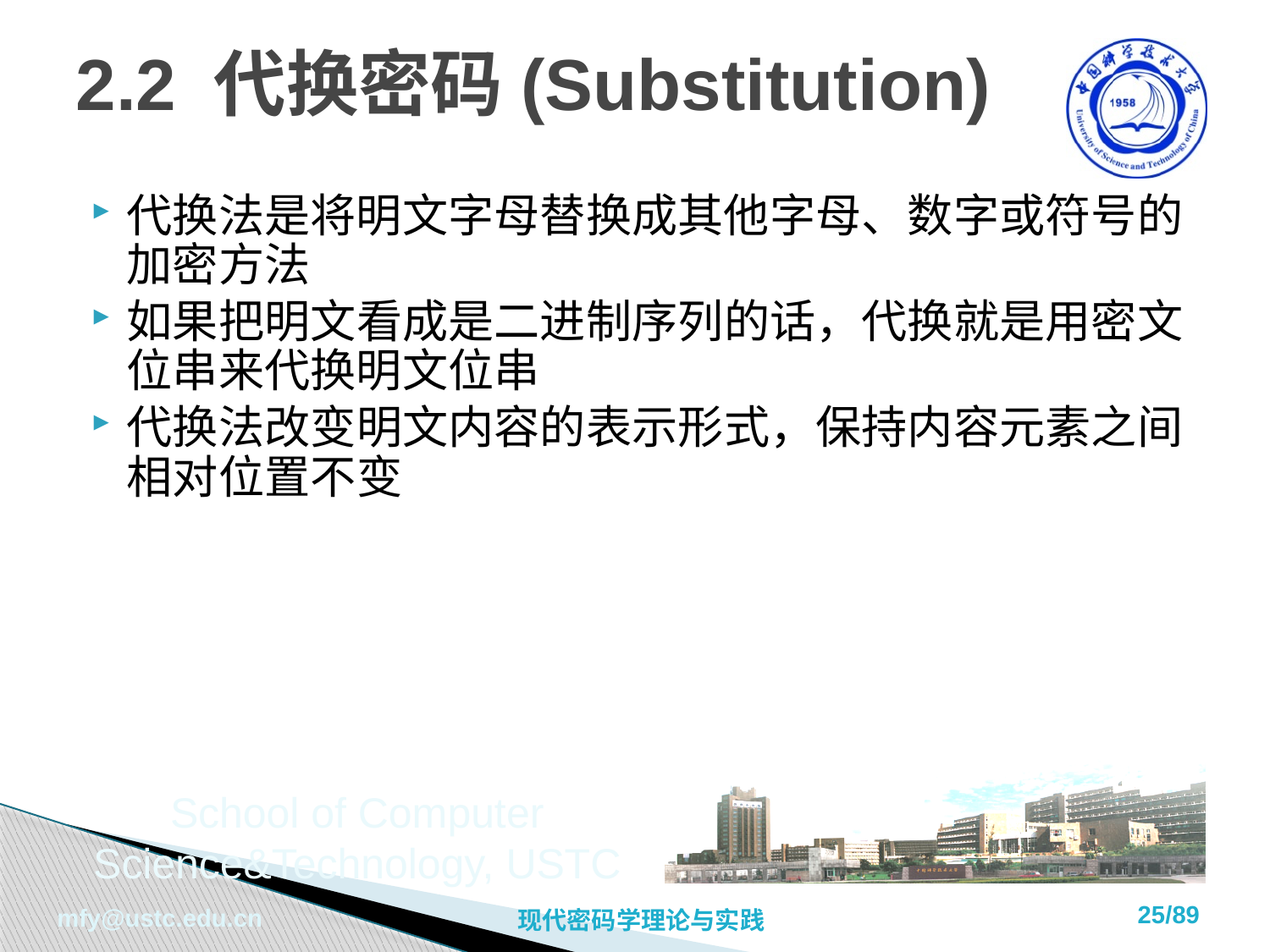

# 2.2 代换密码(Substitution)
代换法是将明文字母替换成其他字母、数字或符号的加密方法
如果把明文看成是二进制序列的话，代换就是用密文位串来代换明文位串
代换法改变明文内容的表示形式，保持内容元素之间相对位置不变